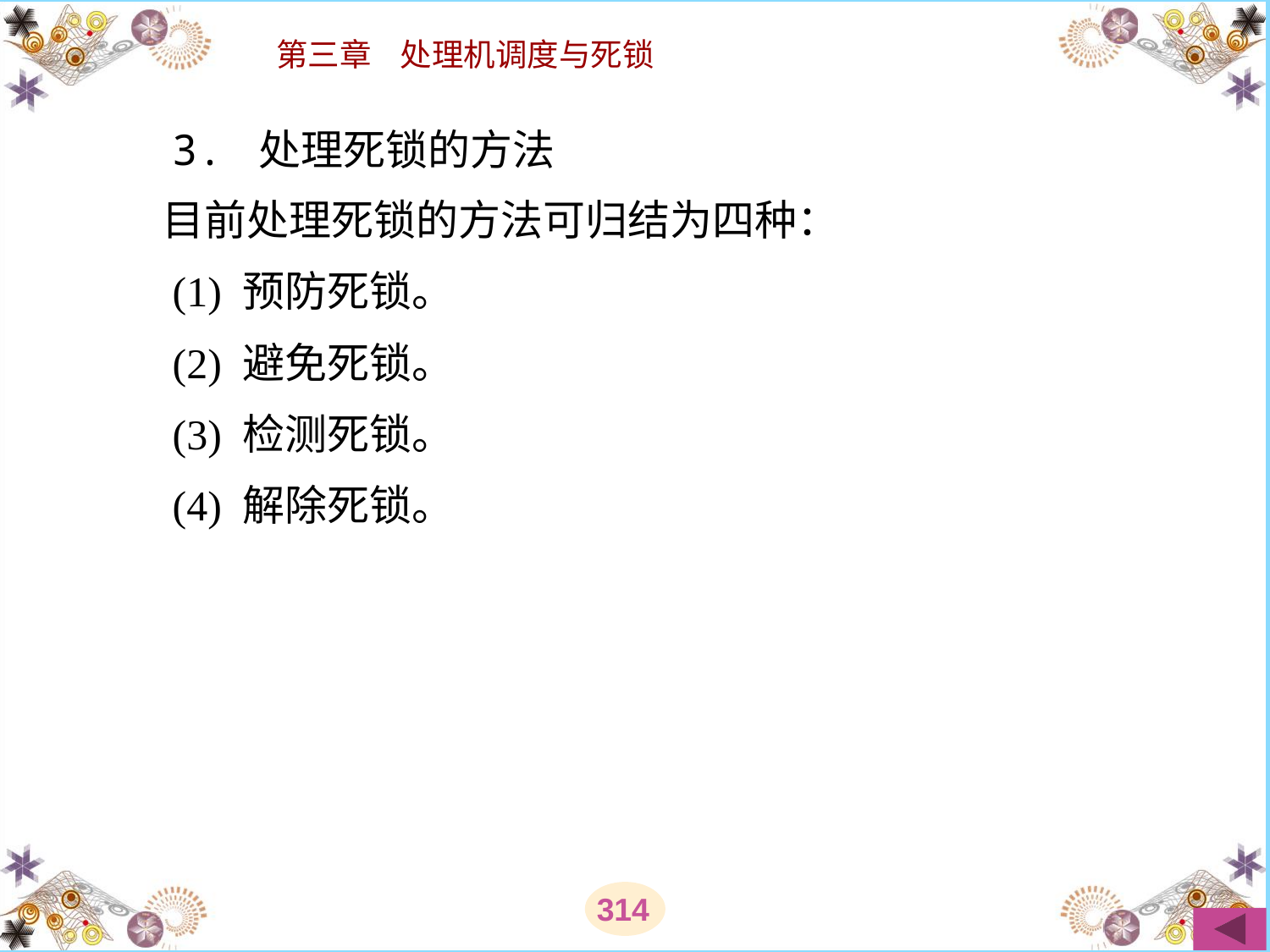

# 3. 处理死锁的方法 　　目前处理死锁的方法可归结为四种： 　　(1) 预防死锁。 　　(2) 避免死锁。 　　(3) 检测死锁。 　　(4) 解除死锁。